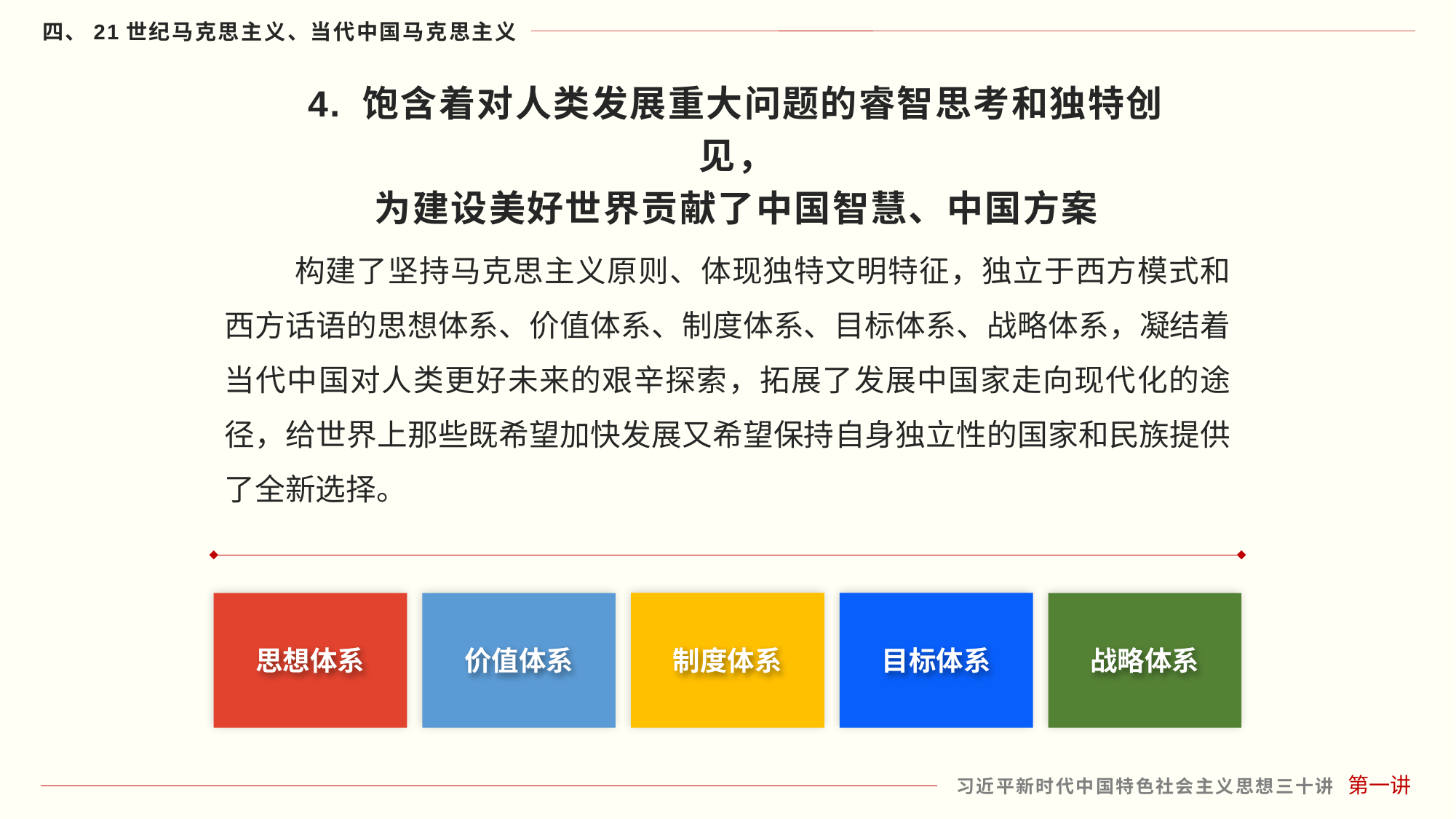

4. 饱含着对人类发展重大问题的睿智思考和独特创见，
为建设美好世界贡献了中国智慧、中国方案
 构建了坚持马克思主义原则、体现独特文明特征，独立于西方模式和西方话语的思想体系、价值体系、制度体系、目标体系、战略体系，凝结着当代中国对人类更好未来的艰辛探索，拓展了发展中国家走向现代化的途径，给世界上那些既希望加快发展又希望保持自身独立性的国家和民族提供了全新选择。

制度体系

目标体系

思想体系

价值体系

战略体系